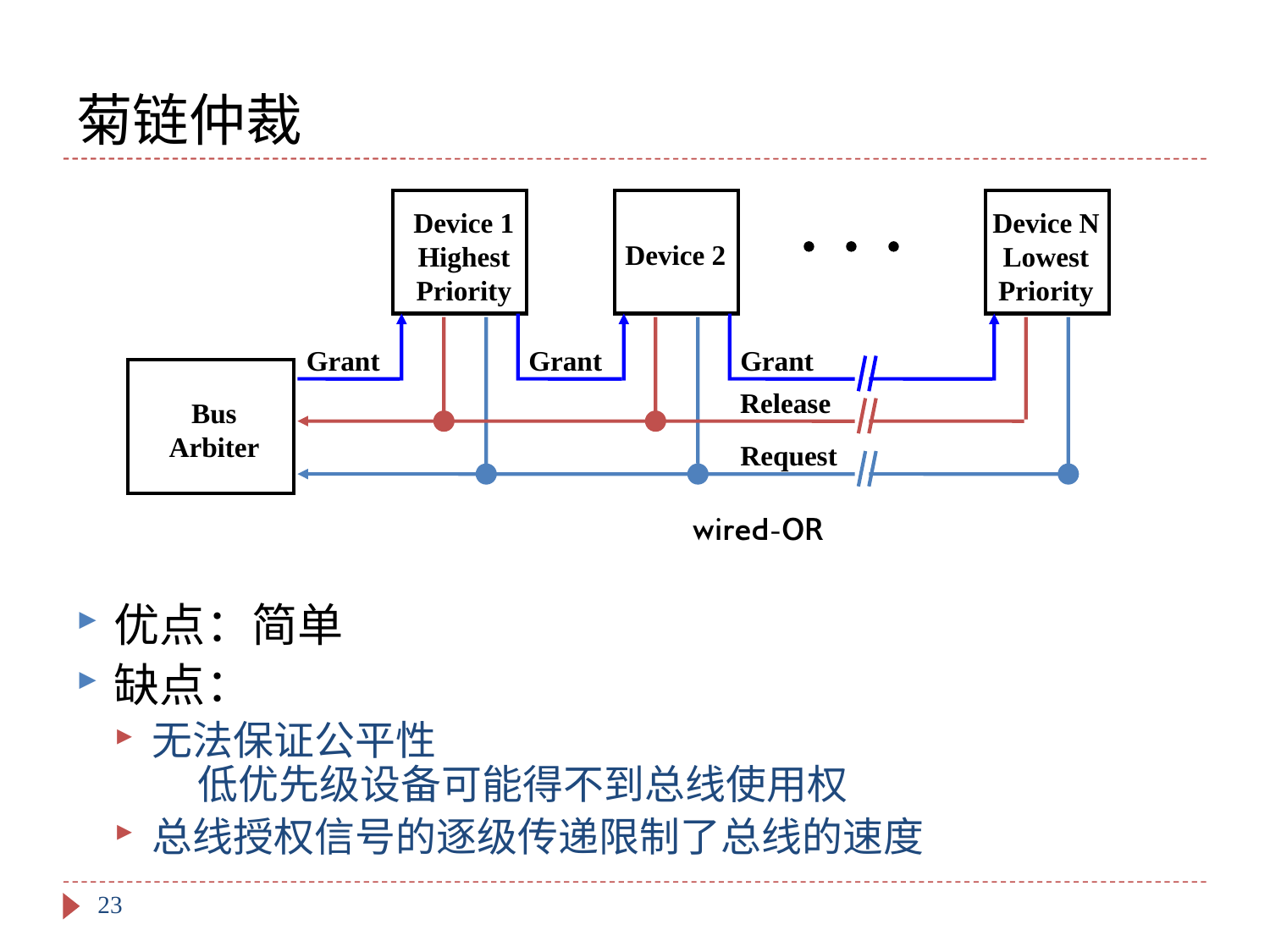

# 菊链仲裁

Device 1
Highest
Priority
Device N
Lowest
Priority
Device 2

Grant
Grant
Grant

Release

Bus
Arbiter

Request

wired-OR
优点：简单
缺点：
无法保证公平性
     低优先级设备可能得不到总线使用权
总线授权信号的逐级传递限制了总线的速度

23